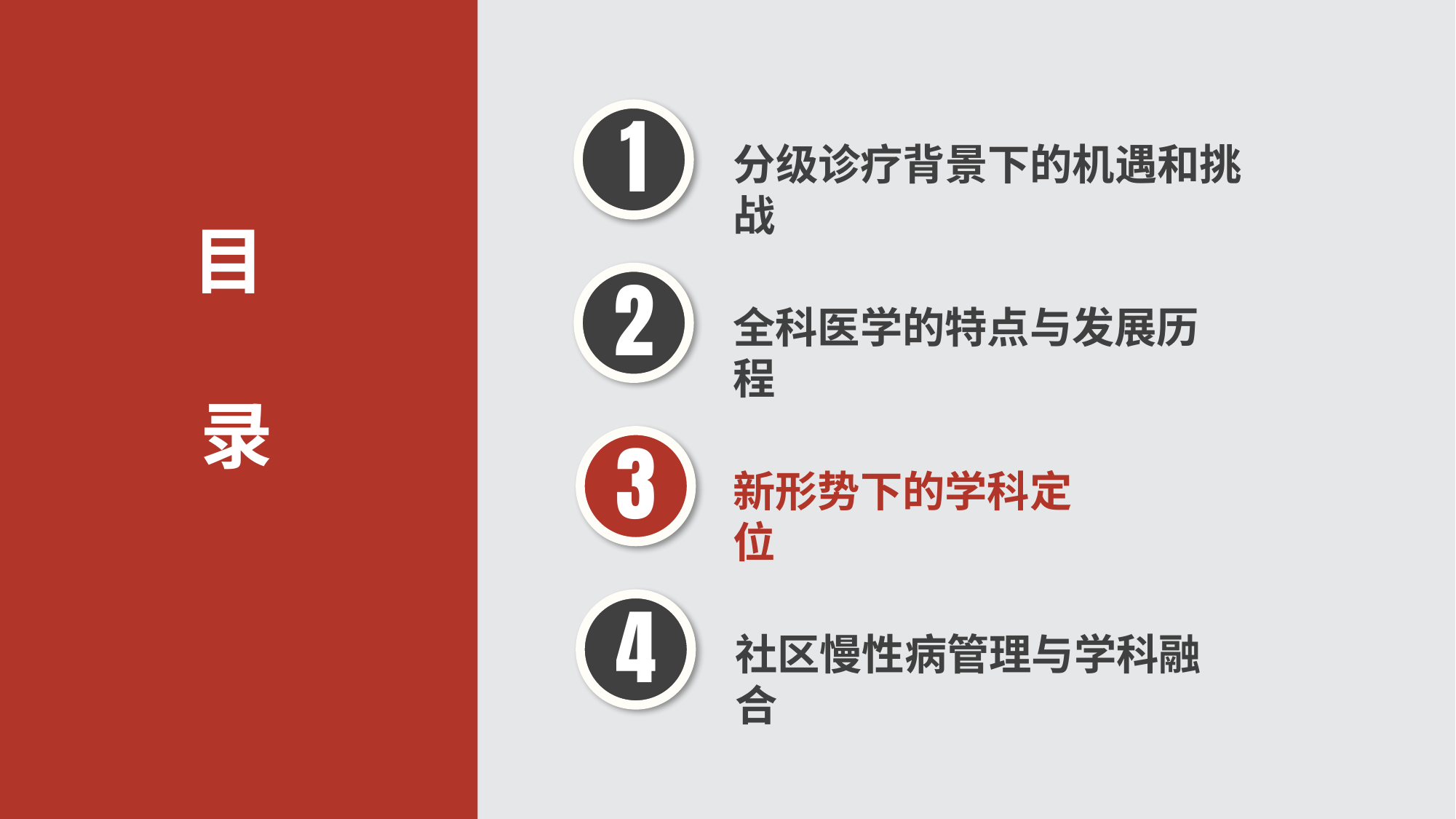

1
分级诊疗背景下的机遇和挑战
目
录
2
全科医学的特点与发展历程
3
新形势下的学科定位
4
社区慢性病管理与学科融合